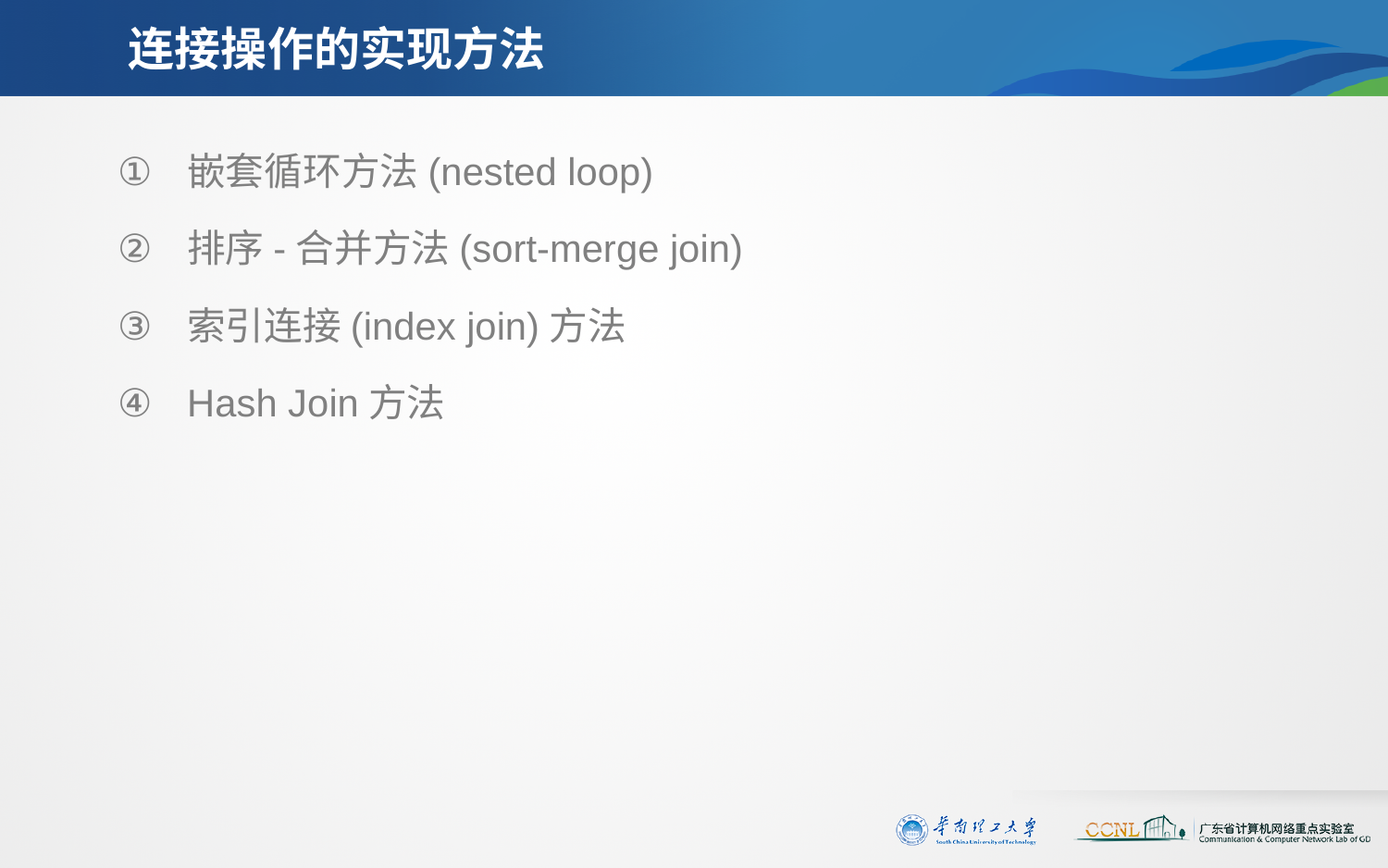

# 连接操作的实现方法
嵌套循环方法(nested loop)
排序-合并方法(sort-merge join)
索引连接(index join)方法
Hash Join方法